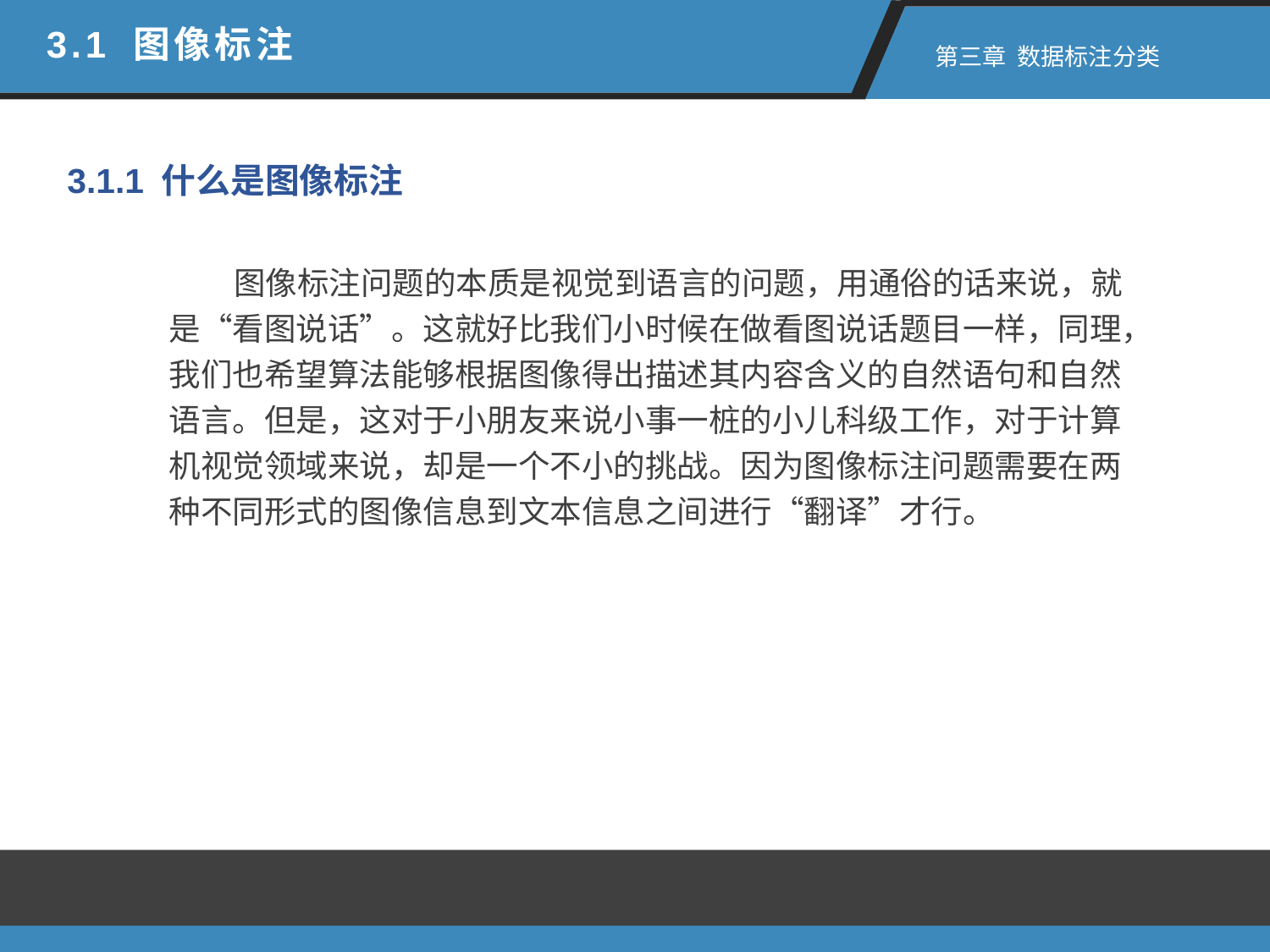

3.1 图像标注
  第三章  数据标注分类
3.1.1 什么是图像标注
        图像标注问题的本质是视觉到语言的问题，用通俗的话来说，就是“看图说话”。这就好比我们小时候在做看图说话题目一样，同理，我们也希望算法能够根据图像得出描述其内容含义的自然语句和自然语言。但是，这对于小朋友来说小事一桩的小儿科级工作，对于计算机视觉领域来说，却是一个不小的挑战。因为图像标注问题需要在两种不同形式的图像信息到文本信息之间进行“翻译”才行。